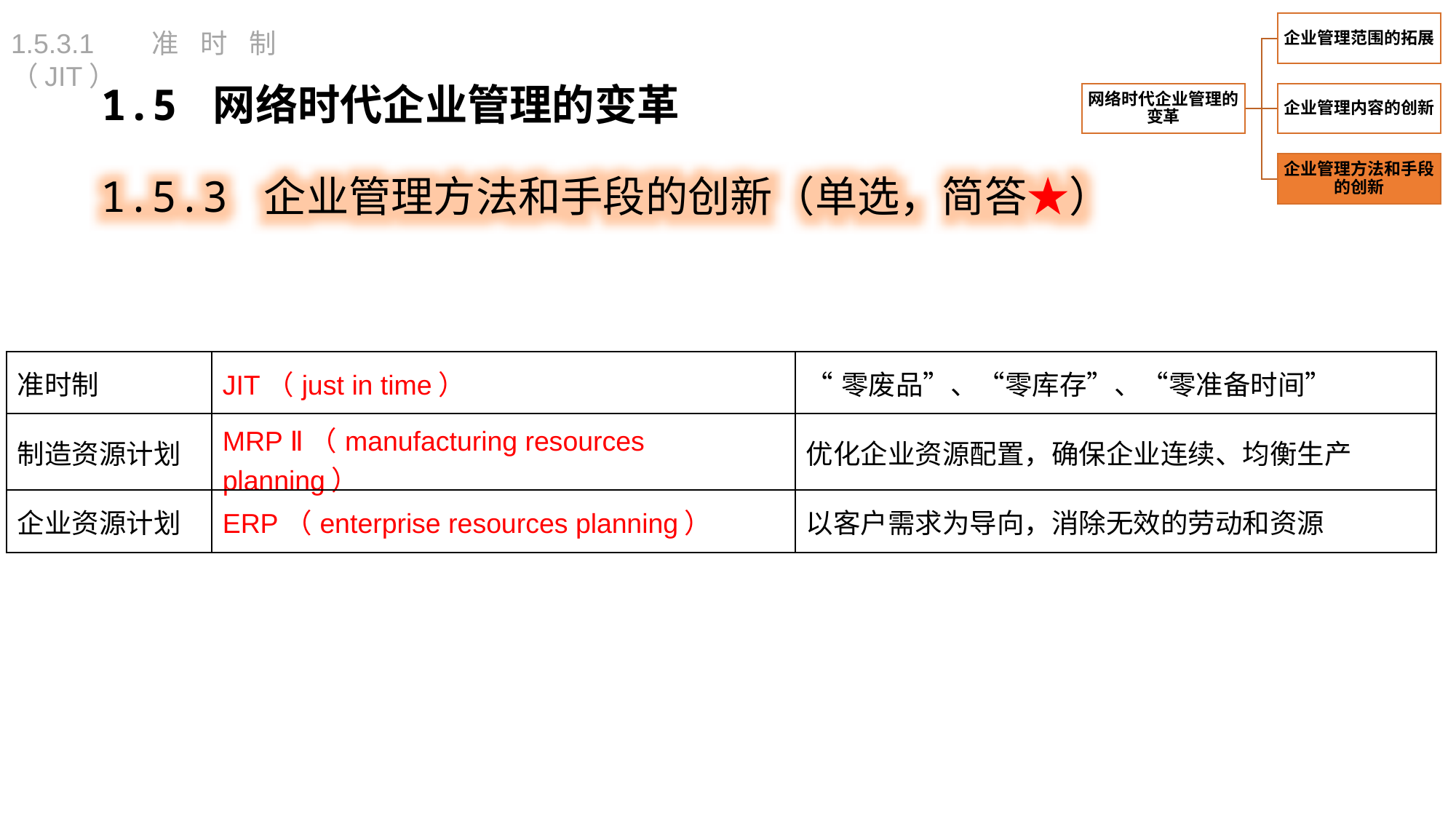

网络时代企业管理的变革
企业管理范围的拓展
企业管理内容的创新
企业管理方法和手段的创新
1.5.3.1 准时制（JIT）
1.5 网络时代企业管理的变革
1.5.3 企业管理方法和手段的创新（单选，简答★）
| 准时制 | JIT（just in time） | “零废品”、“零库存”、“零准备时间” |
| --- | --- | --- |
| 制造资源计划 | MRP Ⅱ（manufacturing resources planning） | 优化企业资源配置，确保企业连续、均衡生产 |
| 企业资源计划 | ERP（enterprise resources planning） | 以客户需求为导向，消除无效的劳动和资源 |